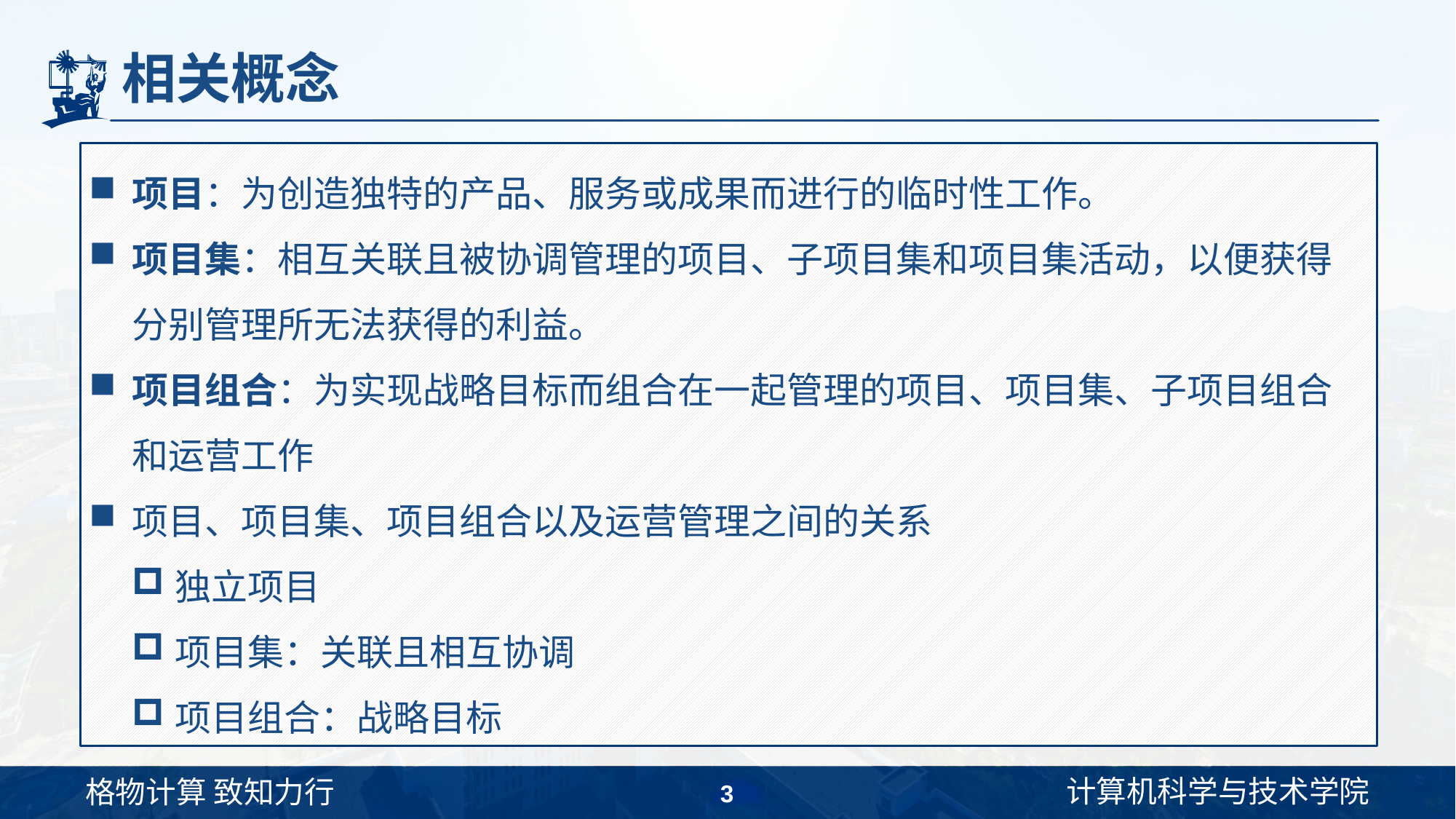

# 相关概念
项目：为创造独特的产品、服务或成果而进行的临时性工作。
项目集：相互关联且被协调管理的项目、子项目集和项目集活动，以便获得分别管理所无法获得的利益。
项目组合：为实现战略目标而组合在一起管理的项目、项目集、子项目组合和运营工作
项目、项目集、项目组合以及运营管理之间的关系
独立项目
项目集：关联且相互协调
项目组合：战略目标
3